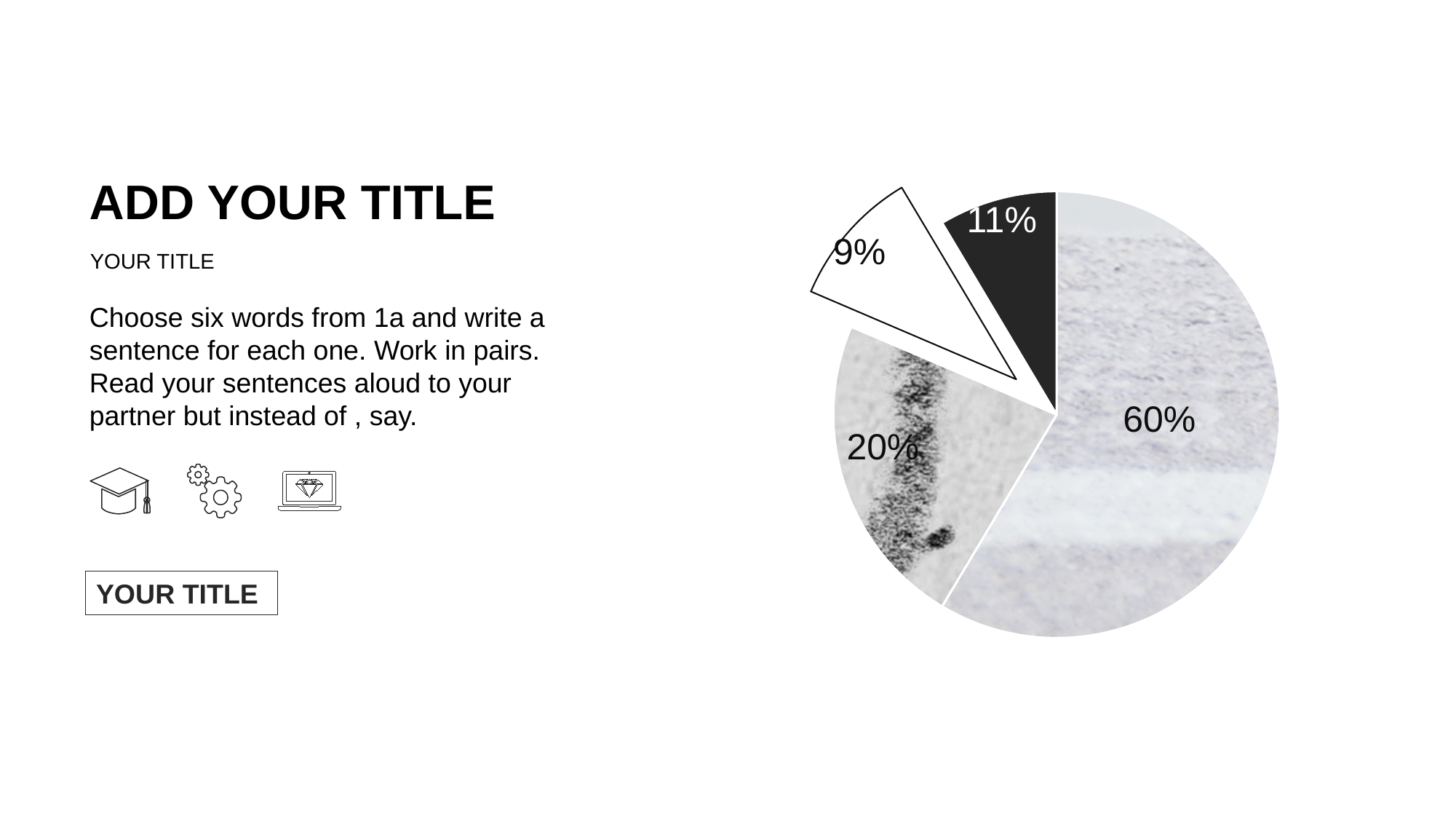

### Chart

| Category | 销售额 |
|---|---|
| 第一季度 | 8.2 |
| 第二季度 | 3.2 |
| 第三季度 | 1.4 |
| 第四季度 | 1.2 |
11%
9%
60%
20%
ADD YOUR TITLE
YOUR TITLE
Choose six words from 1a and write a sentence for each one. Work in pairs. Read your sentences aloud to your partner but instead of , say.

YOUR TITLE